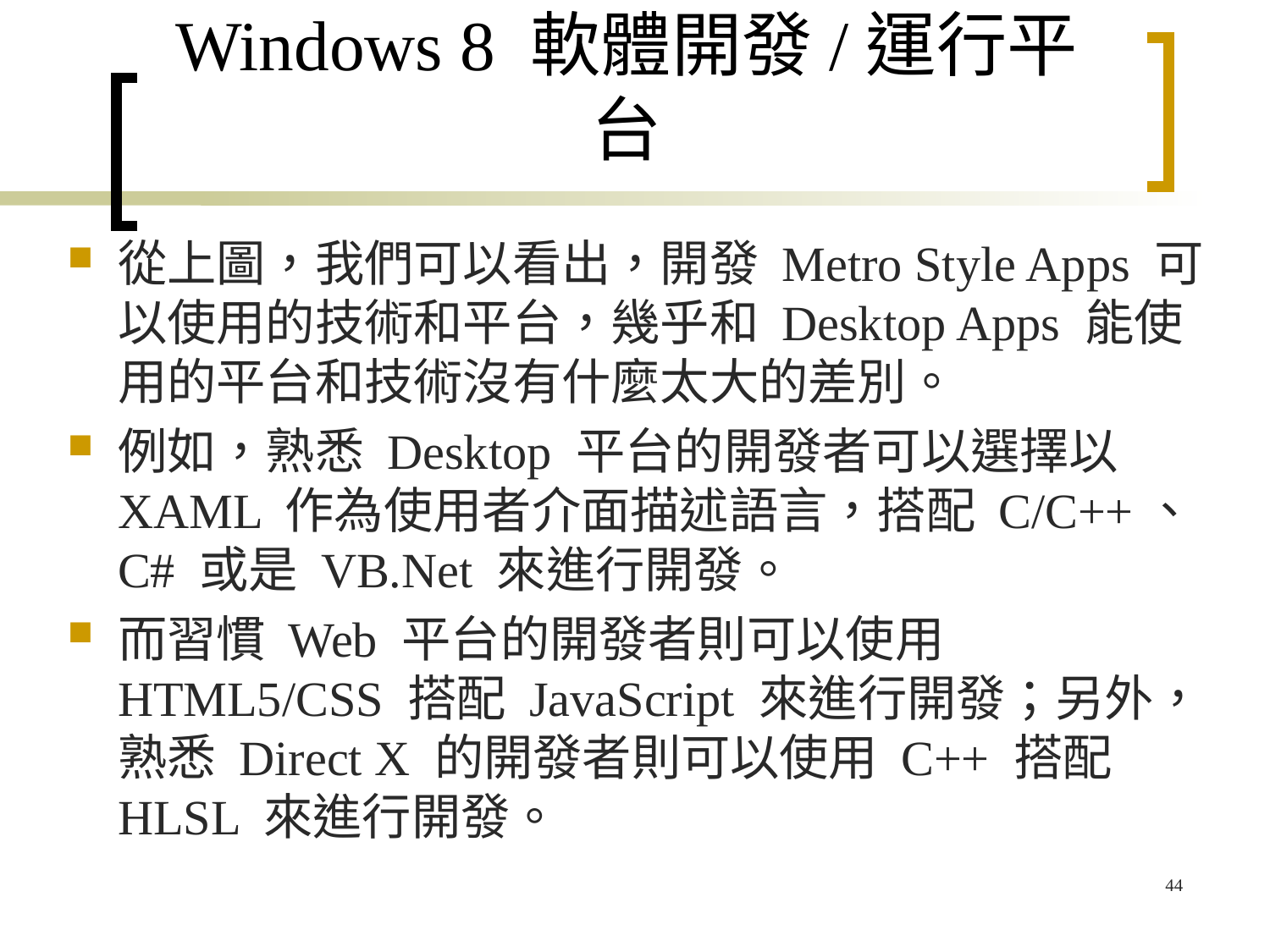

# Windows 8 軟體開發/運行平台
從上圖，我們可以看出，開發 Metro Style Apps 可以使用的技術和平台，幾乎和 Desktop Apps 能使用的平台和技術沒有什麼太大的差別。
例如，熟悉 Desktop 平台的開發者可以選擇以 XAML 作為使用者介面描述語言，搭配 C/C++、C# 或是 VB.Net 來進行開發。
而習慣 Web 平台的開發者則可以使用 HTML5/CSS 搭配 JavaScript 來進行開發；另外，熟悉 Direct X 的開發者則可以使用 C++ 搭配 HLSL 來進行開發。
44